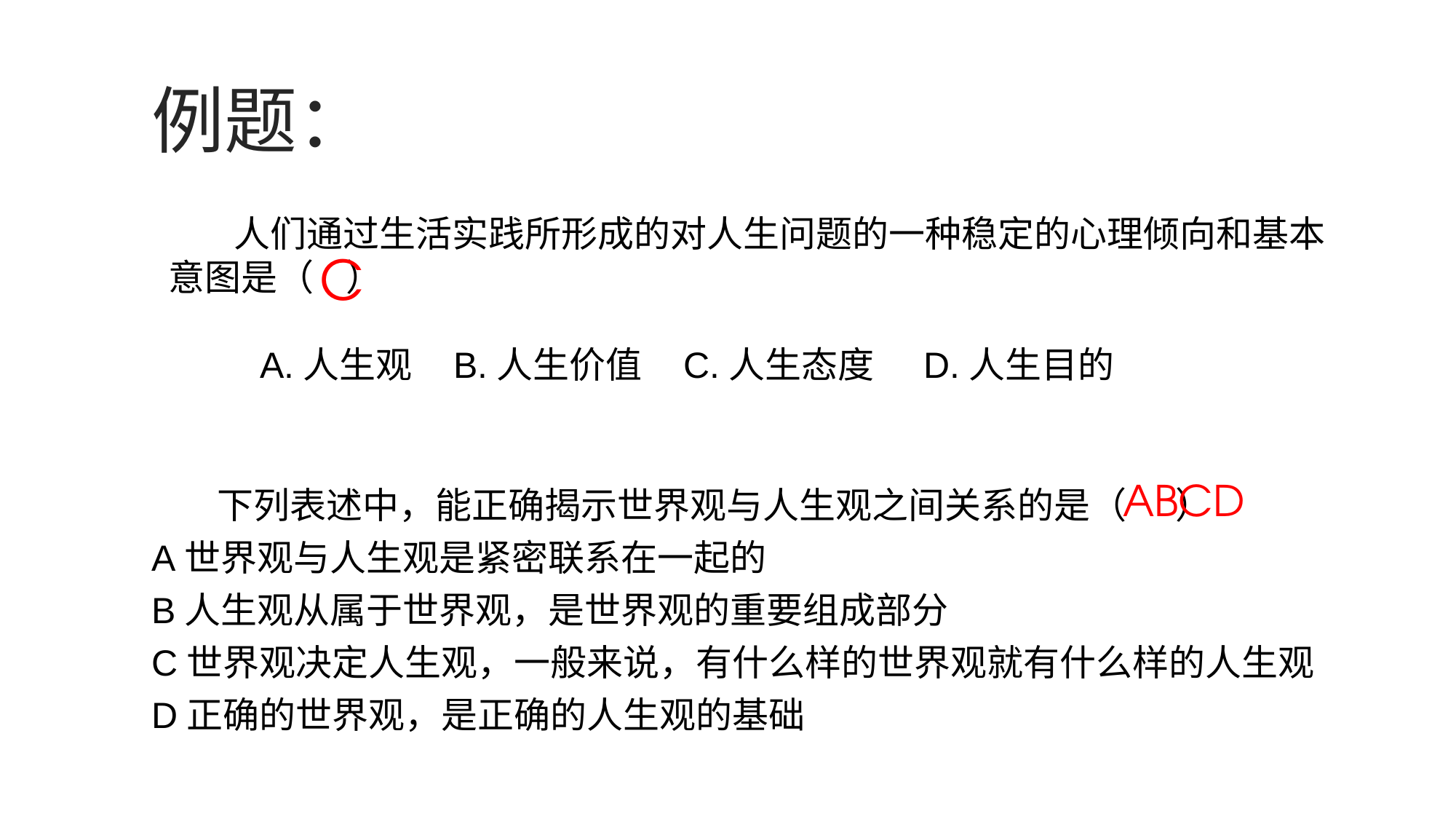

# 例题：
       人们通过生活实践所形成的对人生问题的一种稳定的心理倾向和基本意图是（    ）

         A.人生观    B.人生价值    C.人生态度     D.人生目的
C
       下列表述中，能正确揭示世界观与人生观之间关系的是（      ）
A世界观与人生观是紧密联系在一起的
B人生观从属于世界观，是世界观的重要组成部分
C世界观决定人生观，一般来说，有什么样的世界观就有什么样的人生观
D正确的世界观，是正确的人生观的基础
ABCD